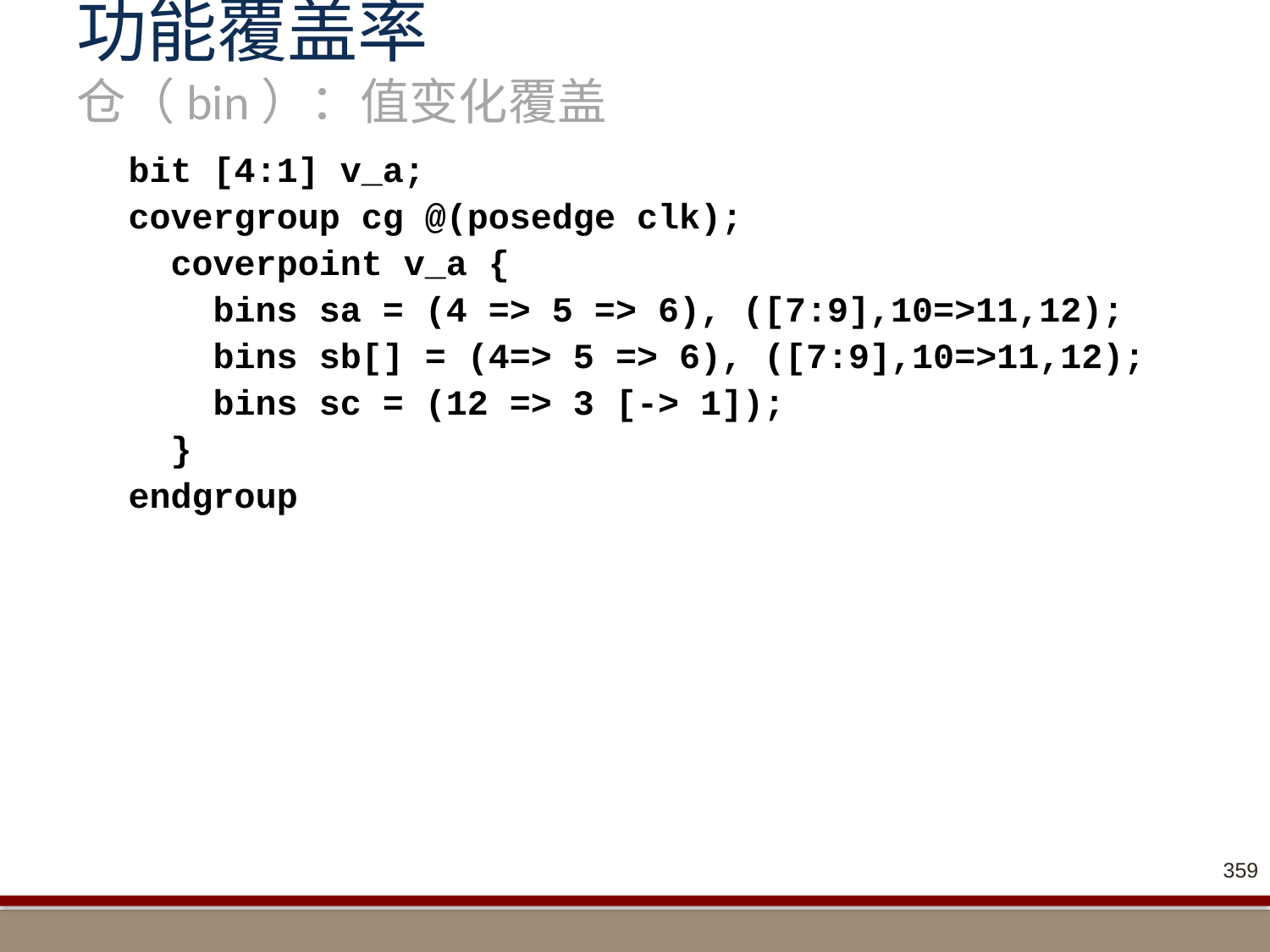

# 功能覆盖率 仓（bin）：值变化覆盖
bit [4:1] v_a;
covergroup cg @(posedge clk);
  coverpoint v_a {
    bins sa = (4 => 5 => 6), ([7:9],10=>11,12);
    bins sb[] = (4=> 5 => 6), ([7:9],10=>11,12);
    bins sc = (12 => 3 [-> 1]);
  }
endgroup
359